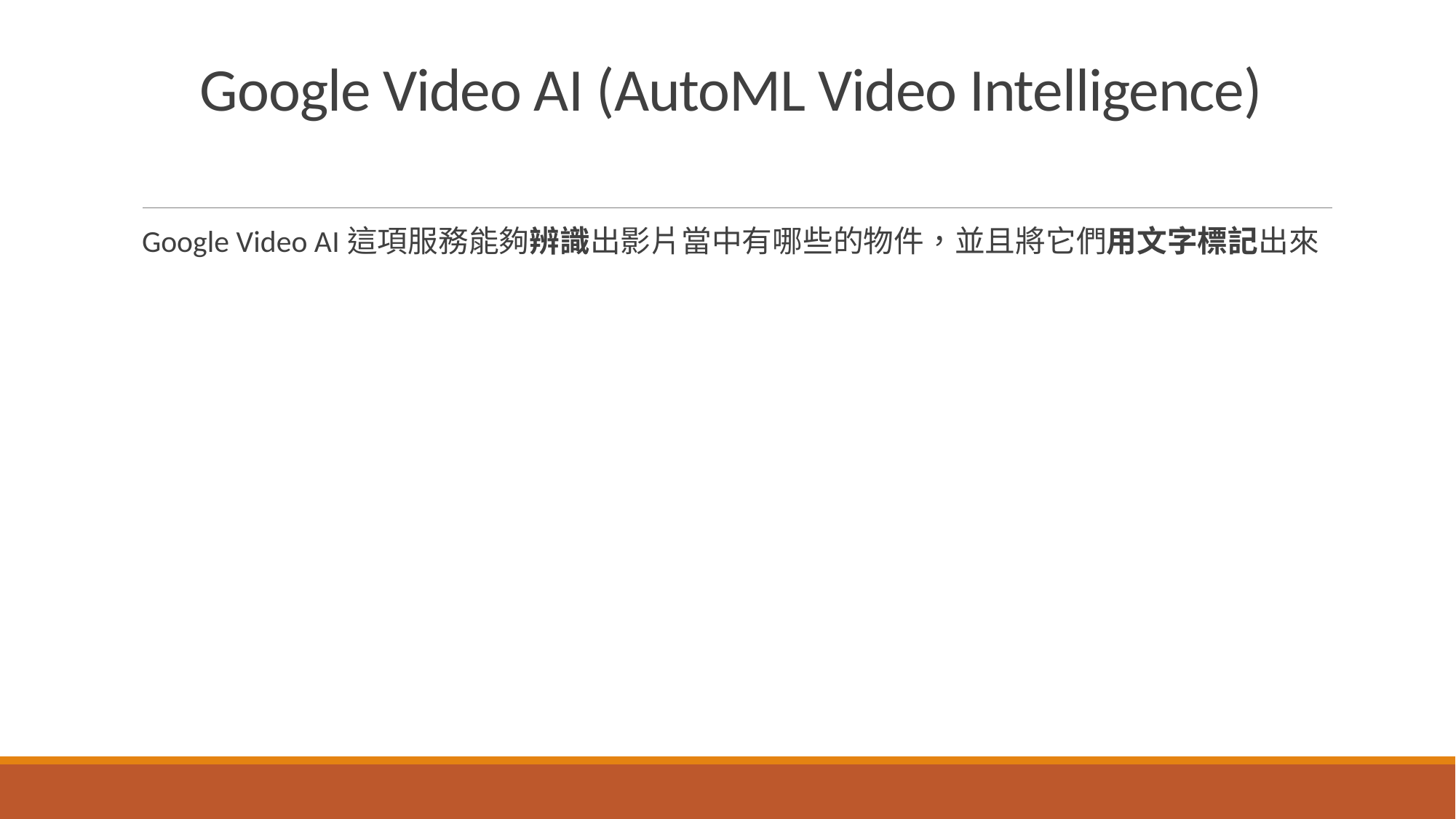

# Google Video AI (AutoML Video Intelligence)
Google Video AI這項服務能夠辨識出影片當中有哪些的物件，並且將它們用文字標記出來